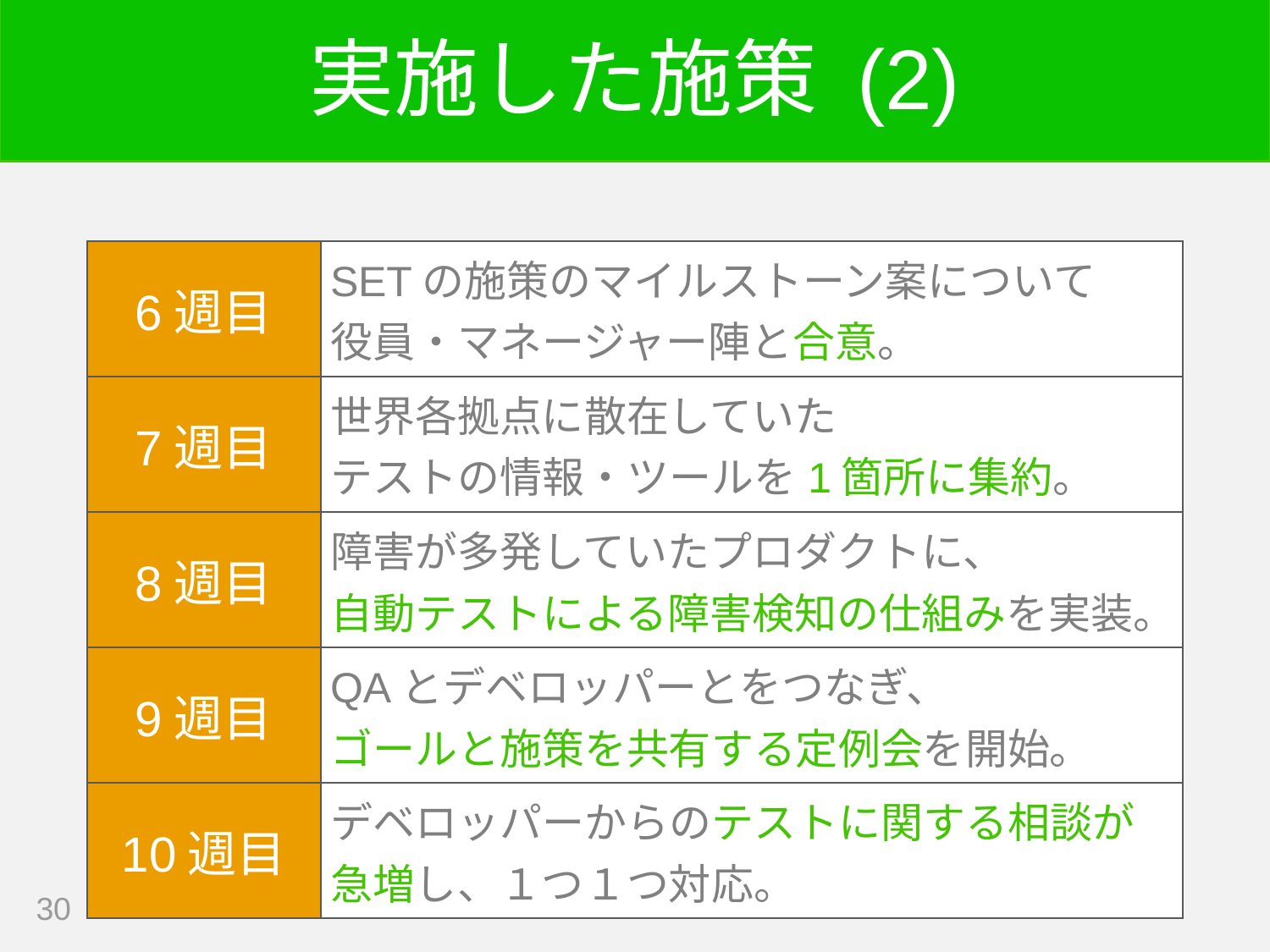

# 実施した施策 (2)
| 6週目 | SETの施策のマイルストーン案について 役員・マネージャー陣と合意。 |
| --- | --- |
| 7週目 | 世界各拠点に散在していた テストの情報・ツールを1箇所に集約。 |
| 8週目 | 障害が多発していたプロダクトに、 自動テストによる障害検知の仕組みを実装。 |
| 9週目 | QAとデベロッパーとをつなぎ、 ゴールと施策を共有する定例会を開始。 |
| 10週目 | デベロッパーからのテストに関する相談が 急増し、１つ１つ対応。 |
30